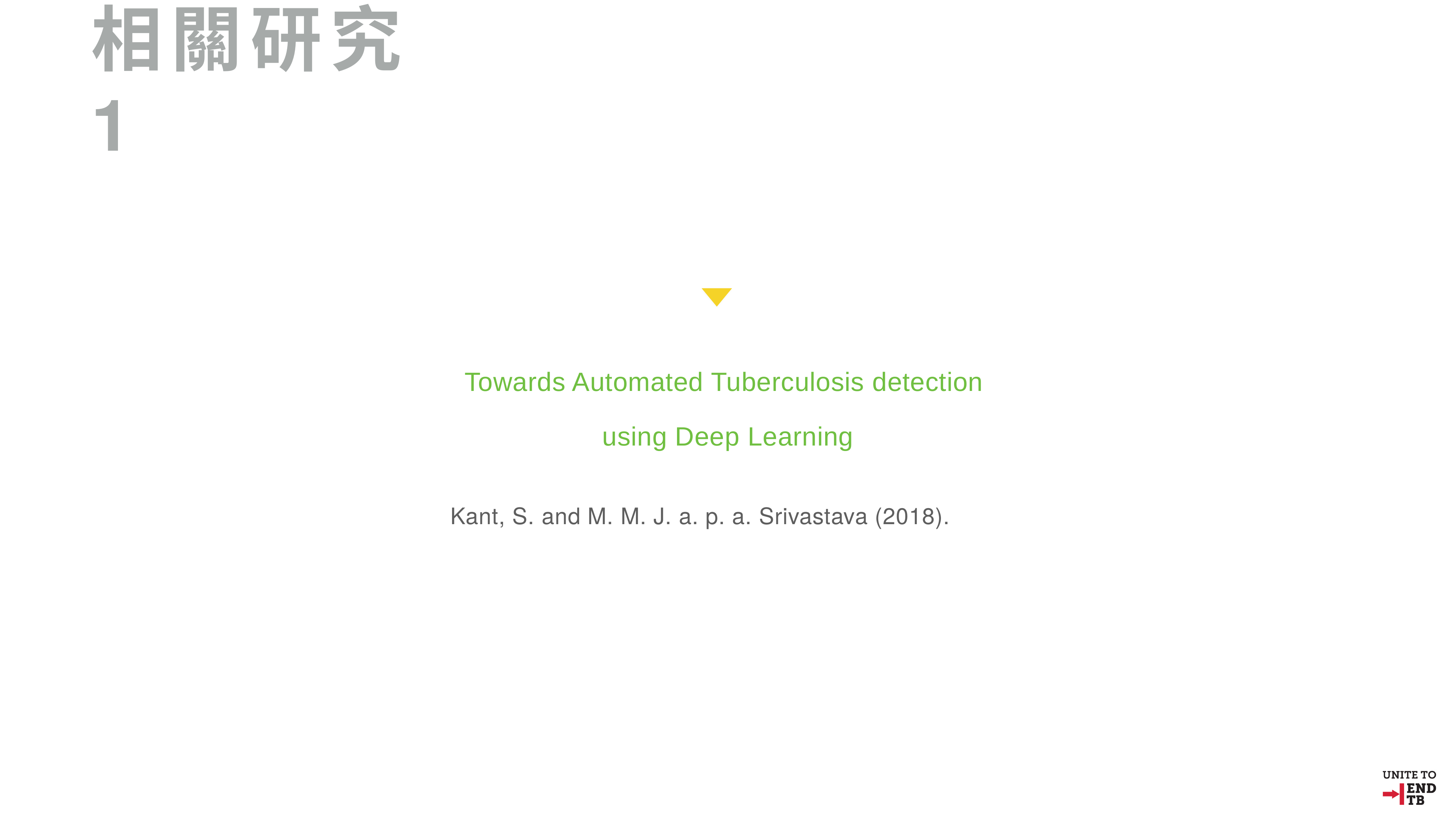

21
相關研究 1

Towards Automated Tuberculosis detection
using Deep Learning
Kant, S. and M. M. J. a. p. a. Srivastava (2018).